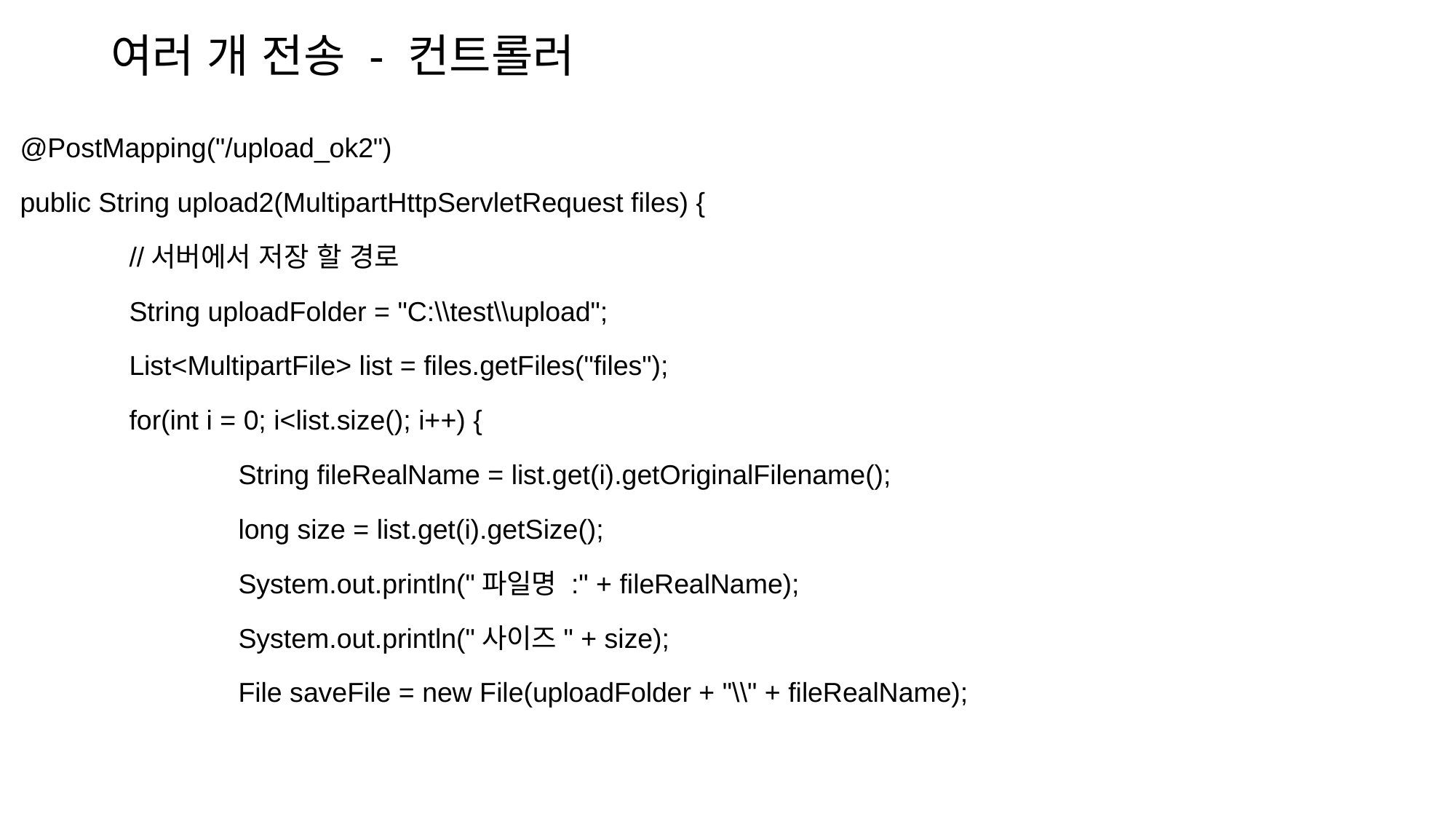

# 여러 개 전송 - 컨트롤러
@PostMapping("/upload_ok2")
public String upload2(MultipartHttpServletRequest files) {
	//서버에서 저장 할 경로
	String uploadFolder = "C:\\test\\upload";
	List<MultipartFile> list = files.getFiles("files");
	for(int i = 0; i<list.size(); i++) {
		String fileRealName = list.get(i).getOriginalFilename();
		long size = list.get(i).getSize();
		System.out.println("파일명 :" + fileRealName);
		System.out.println("사이즈" + size);
		File saveFile = new File(uploadFolder + "\\" + fileRealName);